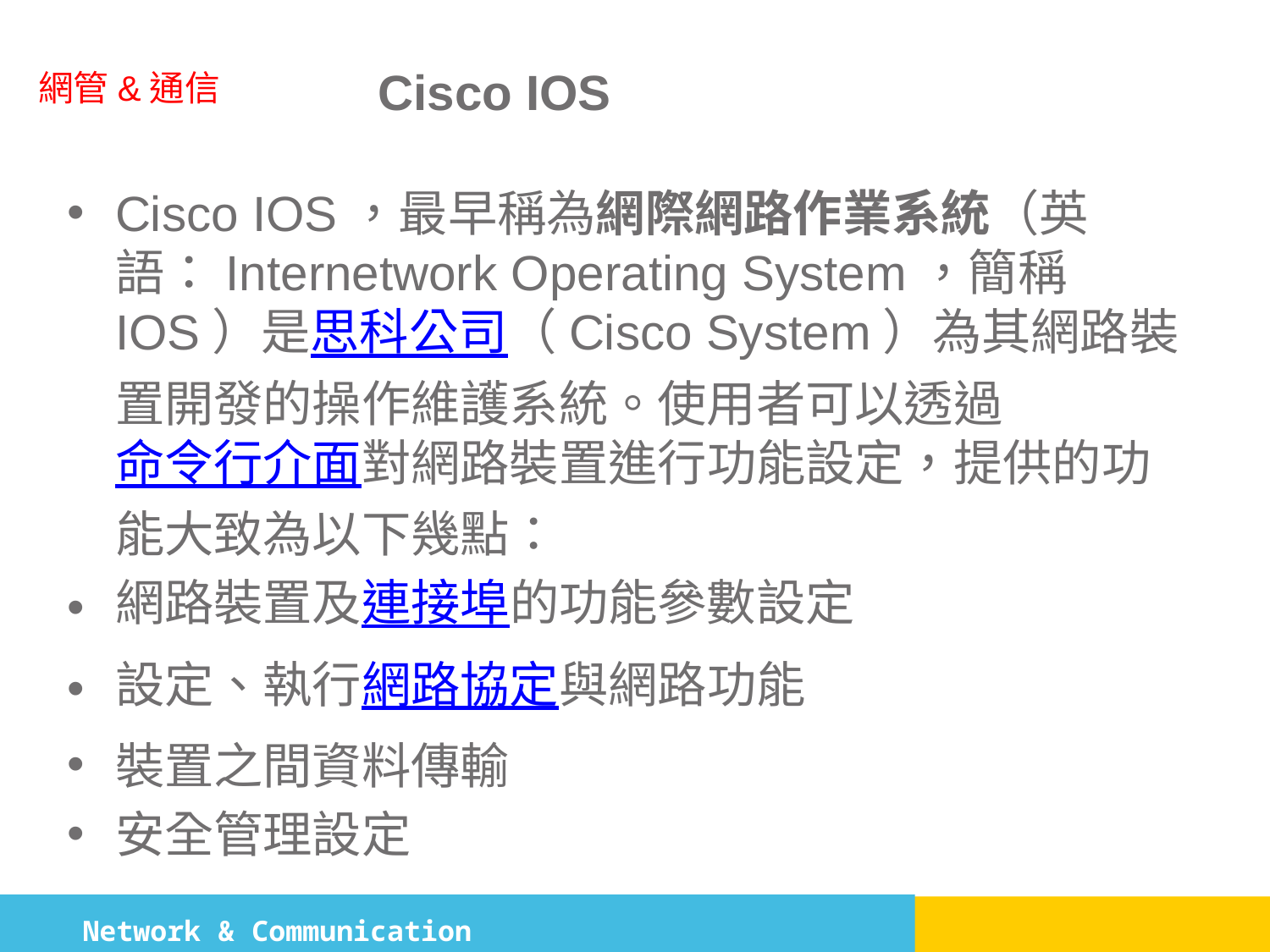

# Cisco IOS
Cisco IOS，最早稱為網際網路作業系統（英語：Internetwork Operating System，簡稱IOS）是思科公司（Cisco System）為其網路裝置開發的操作維護系統。使用者可以透過命令行介面對網路裝置進行功能設定，提供的功能大致為以下幾點：
網路裝置及連接埠的功能參數設定
設定、執行網路協定與網路功能
裝置之間資料傳輸
安全管理設定